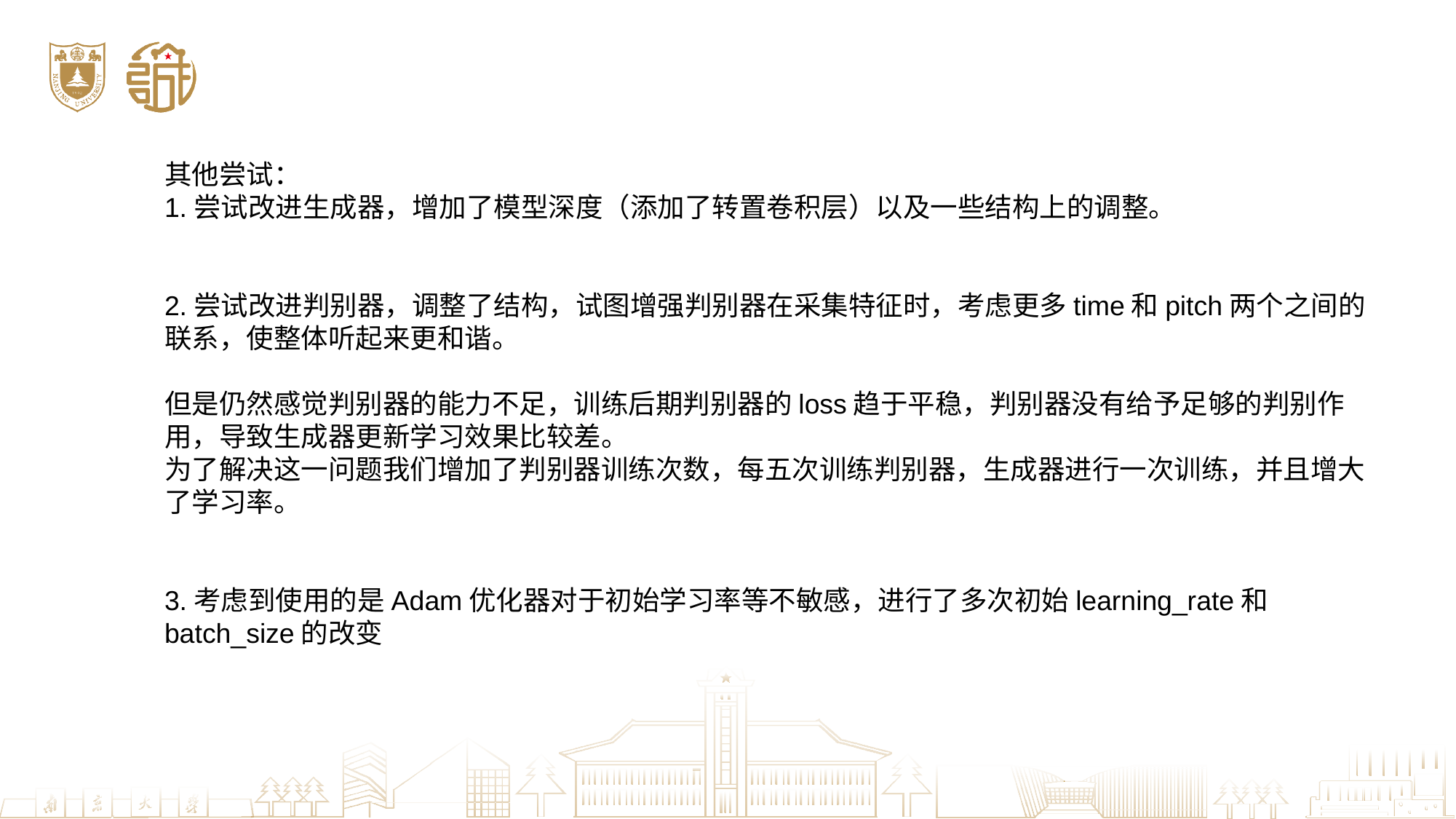

其他尝试：
1.尝试改进生成器，增加了模型深度（添加了转置卷积层）以及一些结构上的调整。

2.尝试改进判别器，调整了结构，试图增强判别器在采集特征时，考虑更多time和pitch两个之间的联系，使整体听起来更和谐。

但是仍然感觉判别器的能力不足，训练后期判别器的loss趋于平稳，判别器没有给予足够的判别作用，导致生成器更新学习效果比较差。
为了解决这一问题我们增加了判别器训练次数，每五次训练判别器，生成器进行一次训练，并且增大了学习率。

3.考虑到使用的是Adam优化器对于初始学习率等不敏感，进行了多次初始learning_rate和batch_size的改变